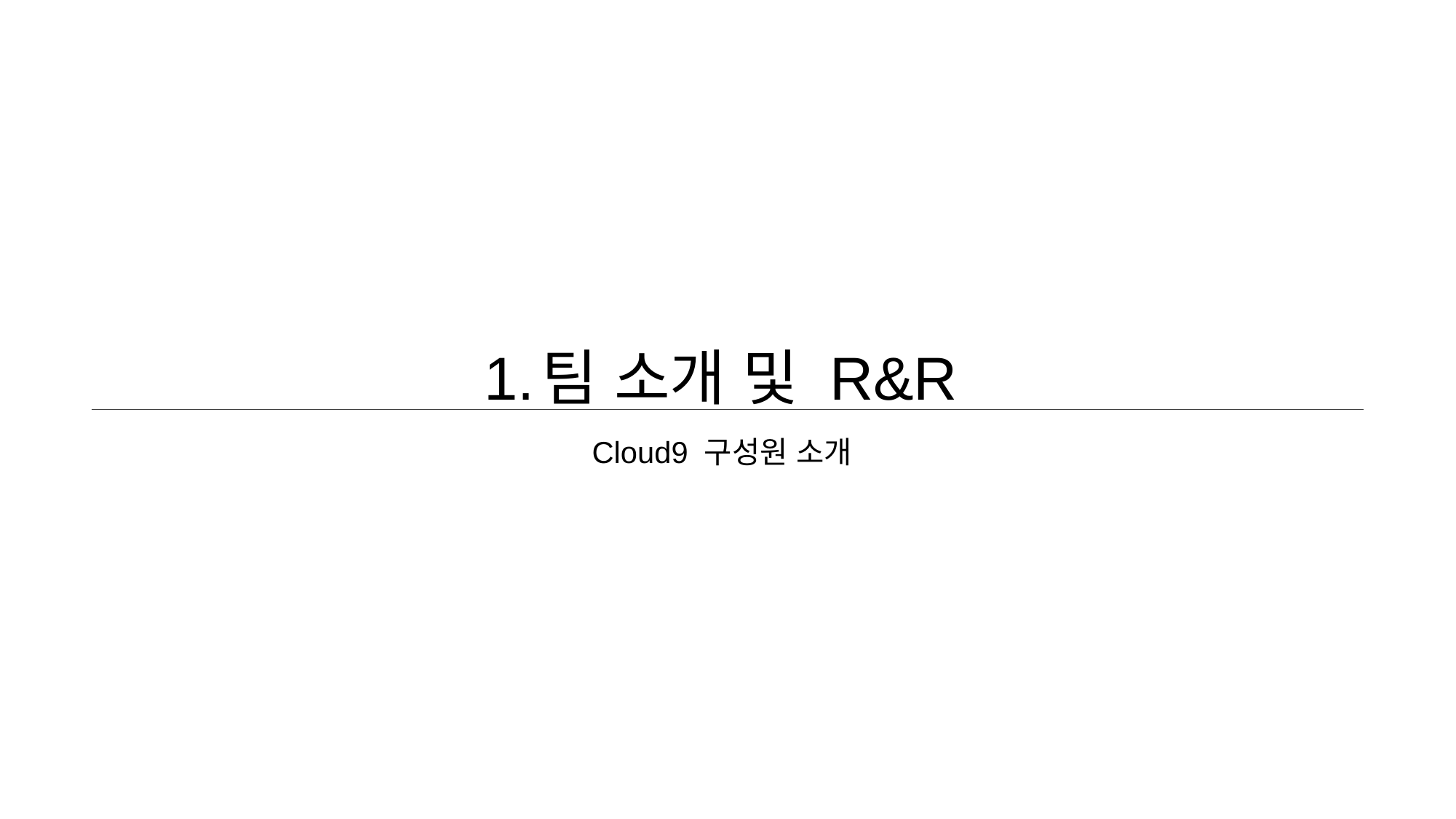

# 팀 소개 및 R&R
Cloud9 구성원 소개